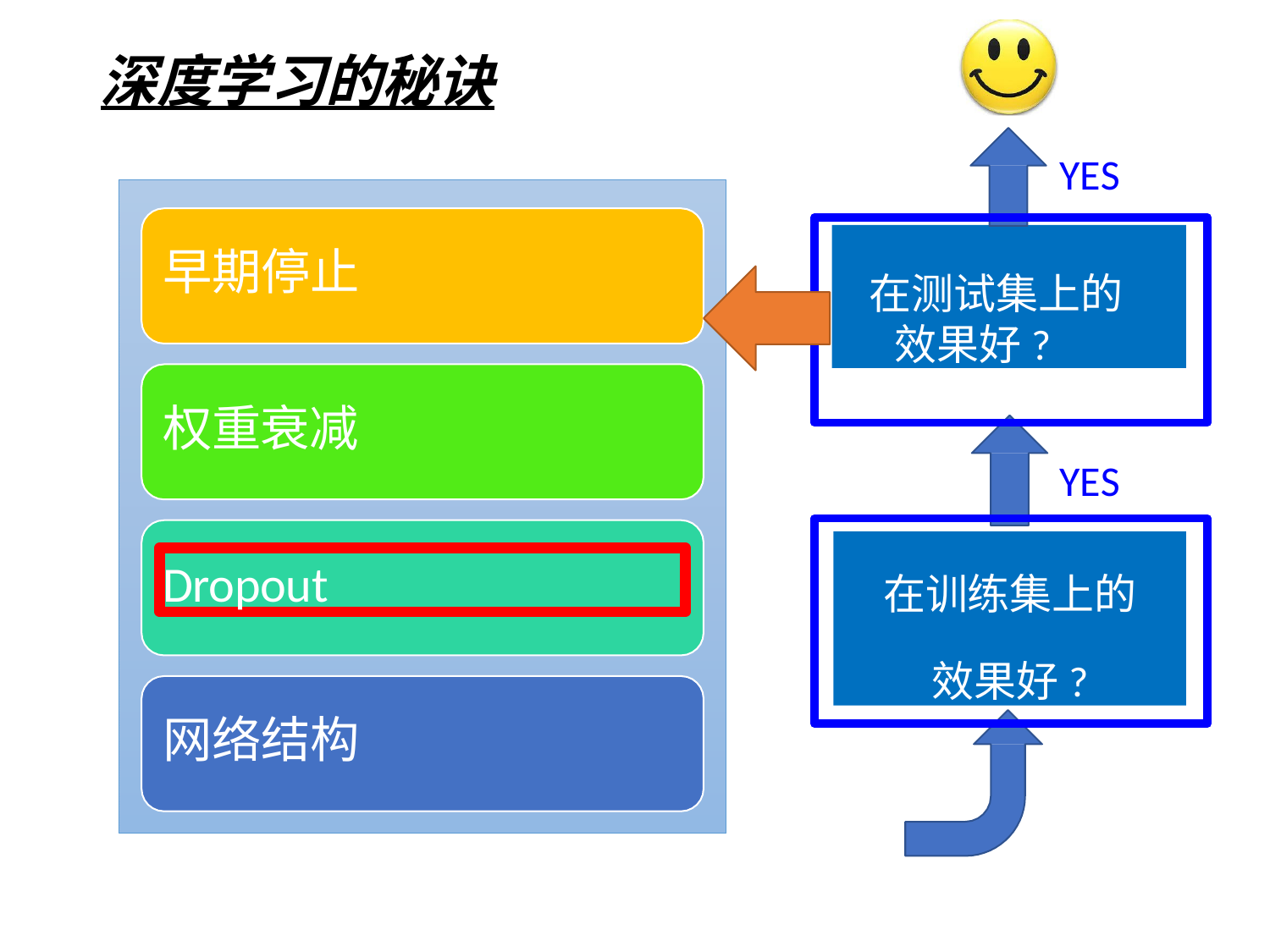

# 深度学习的秘诀

YES

在测试集上的效果好?
早期停止

权重衰减

YES

在训练集上的
效果好?
Dropout

网络结构